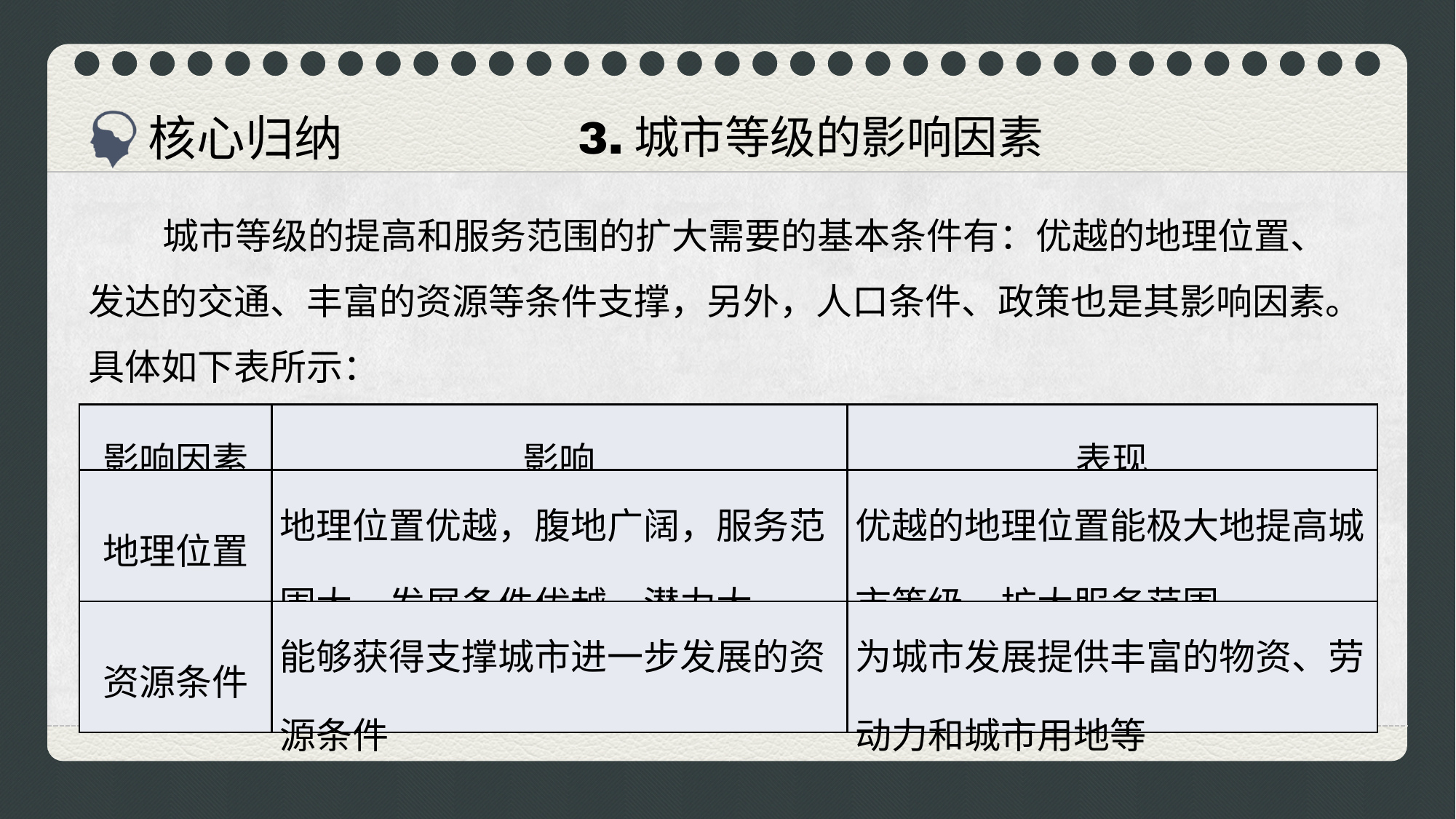

# 3.城市等级的影响因素
        城市等级的提高和服务范围的扩大需要的基本条件有：优越的地理位置、发达的交通、丰富的资源等条件支撑，另外，人口条件、政策也是其影响因素。具体如下表所示：
| 影响因素 | 影响 | 表现 |
| --- | --- | --- |
| 地理位置 | 地理位置优越，腹地广阔，服务范围大，发展条件优越，潜力大 | 优越的地理位置能极大地提高城市等级，扩大服务范围 |
| 资源条件 | 能够获得支撑城市进一步发展的资源条件 | 为城市发展提供丰富的物资、劳动力和城市用地等 |